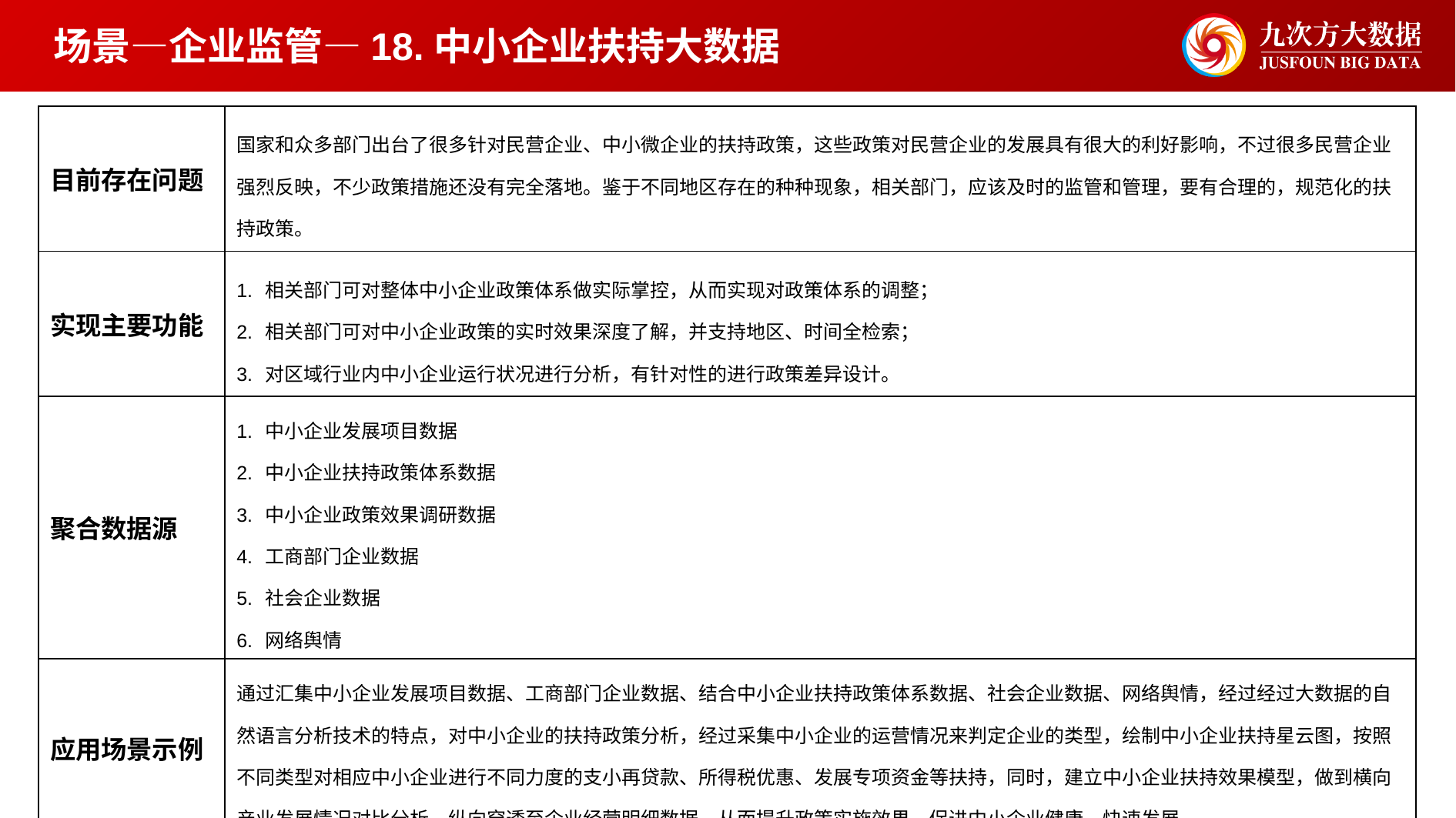

场景—企业监管—18.中小企业扶持大数据
| 目前存在问题 | 国家和众多部门出台了很多针对民营企业、中小微企业的扶持政策，这些政策对民营企业的发展具有很大的利好影响，不过很多民营企业强烈反映，不少政策措施还没有完全落地。鉴于不同地区存在的种种现象，相关部门，应该及时的监管和管理，要有合理的，规范化的扶持政策。 |
| --- | --- |
| 实现主要功能 | 相关部门可对整体中小企业政策体系做实际掌控，从而实现对政策体系的调整； 相关部门可对中小企业政策的实时效果深度了解，并支持地区、时间全检索； 对区域行业内中小企业运行状况进行分析，有针对性的进行政策差异设计。 |
| 聚合数据源 | 中小企业发展项目数据 中小企业扶持政策体系数据 中小企业政策效果调研数据 工商部门企业数据 社会企业数据 网络舆情 |
| 应用场景示例 | 通过汇集中小企业发展项目数据、工商部门企业数据、结合中小企业扶持政策体系数据、社会企业数据、网络舆情，经过经过大数据的自然语言分析技术的特点，对中小企业的扶持政策分析，经过采集中小企业的运营情况来判定企业的类型，绘制中小企业扶持星云图，按照不同类型对相应中小企业进行不同力度的支小再贷款、所得税优惠、发展专项资金等扶持，同时，建立中小企业扶持效果模型，做到横向产业发展情况对比分析，纵向穿透至企业经营明细数据，从而提升政策实施效果，促进中小企业健康、快速发展。 |